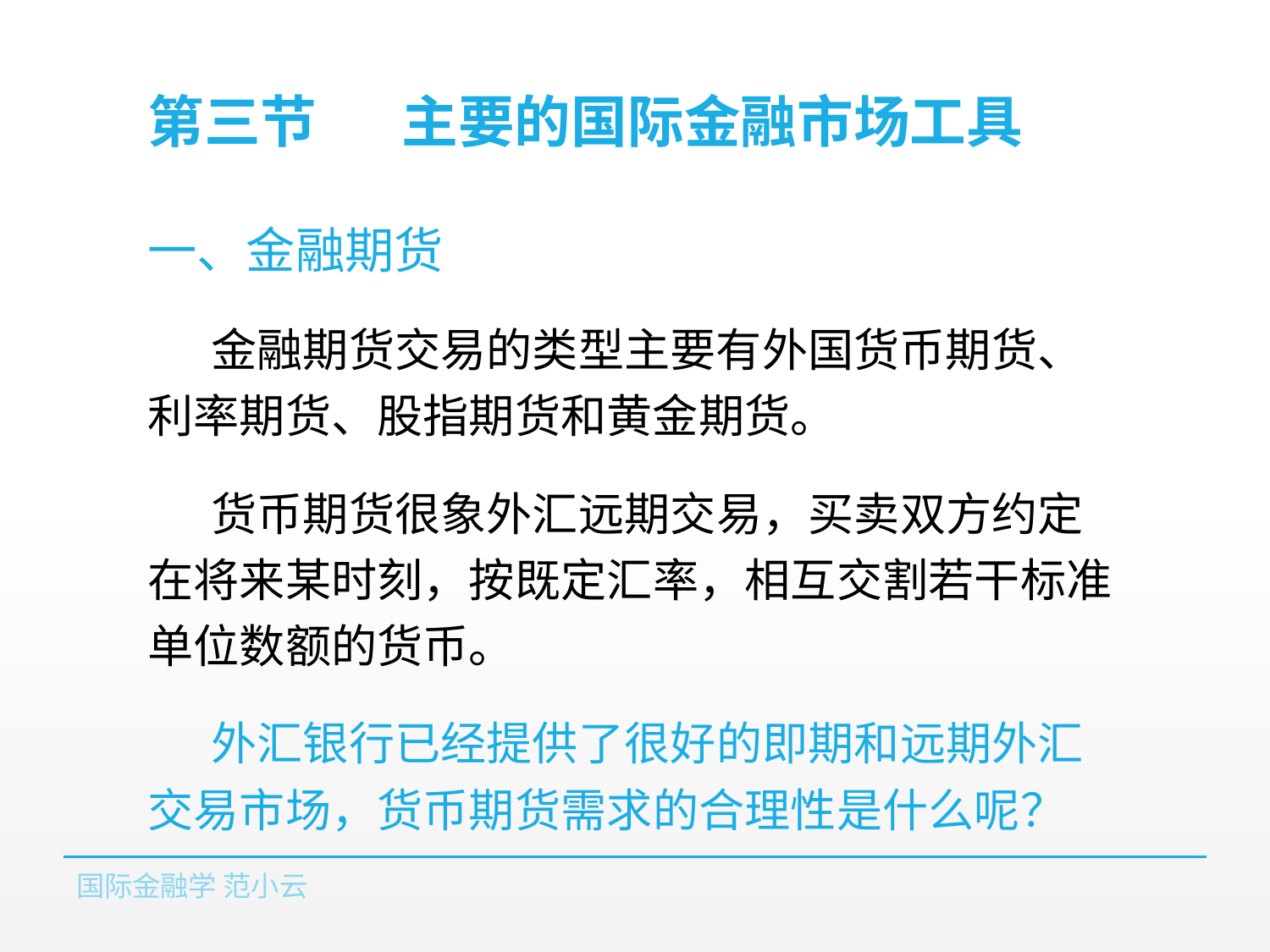

# 第三节	主要的国际金融市场工具
一、金融期货
金融期货交易的类型主要有外国货币期货、利率期货、股指期货和黄金期货。
货币期货很象外汇远期交易，买卖双方约定在将来某时刻，按既定汇率，相互交割若干标准单位数额的货币。
外汇银行已经提供了很好的即期和远期外汇交易市场，货币期货需求的合理性是什么呢？
国际金融学 范小云